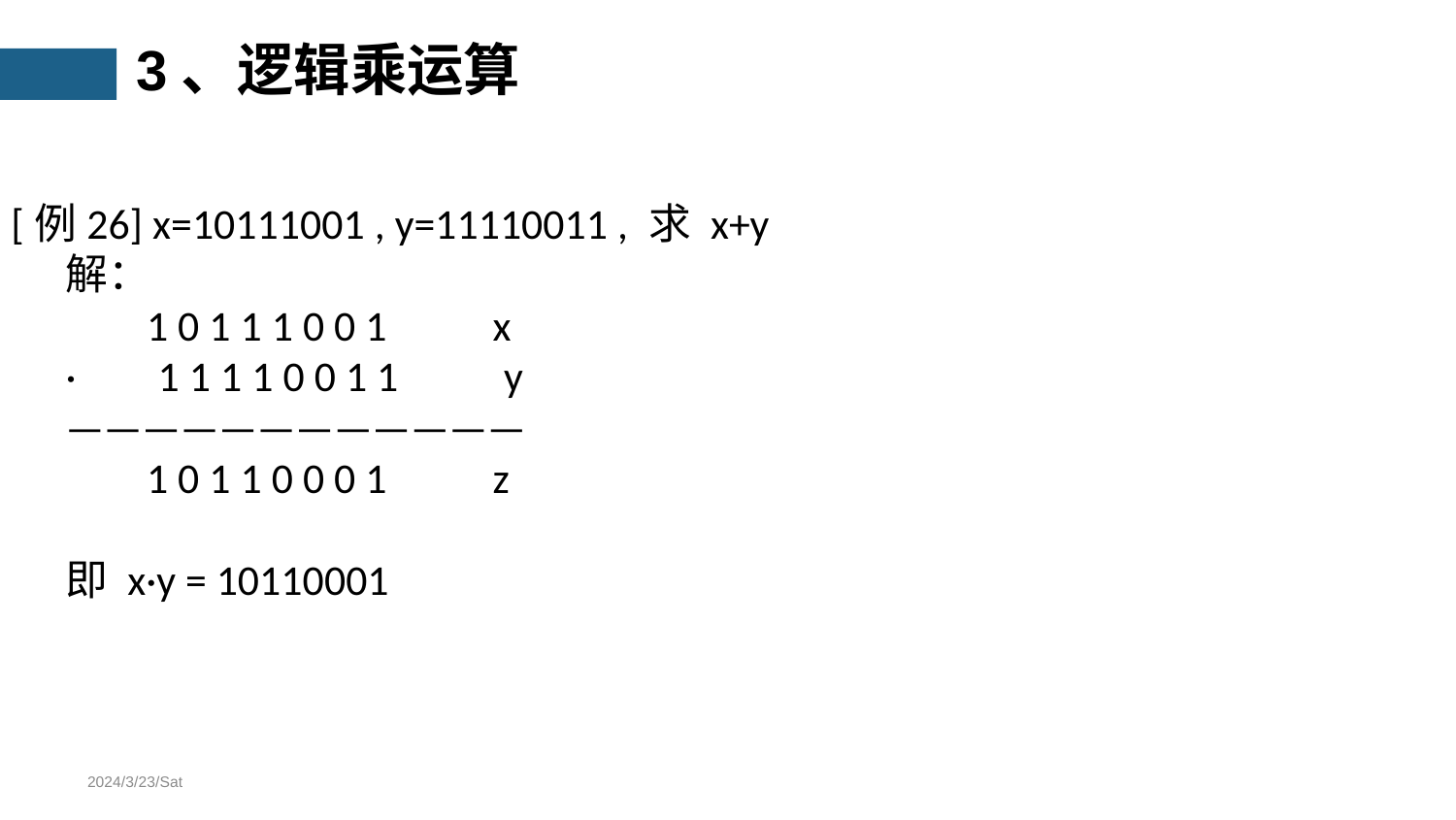

3、逻辑乘运算
[例26] x=10111001 , y=11110011 , 求 x+y
解：
　   1 0 1 1 1 0 0 1　　x
·　  1 1 1 1 0 0 1 1　　y
————————————
　   1 0 1 1 0 0 0 1　　z
即 x·y = 10110001
2024/3/23/Sat